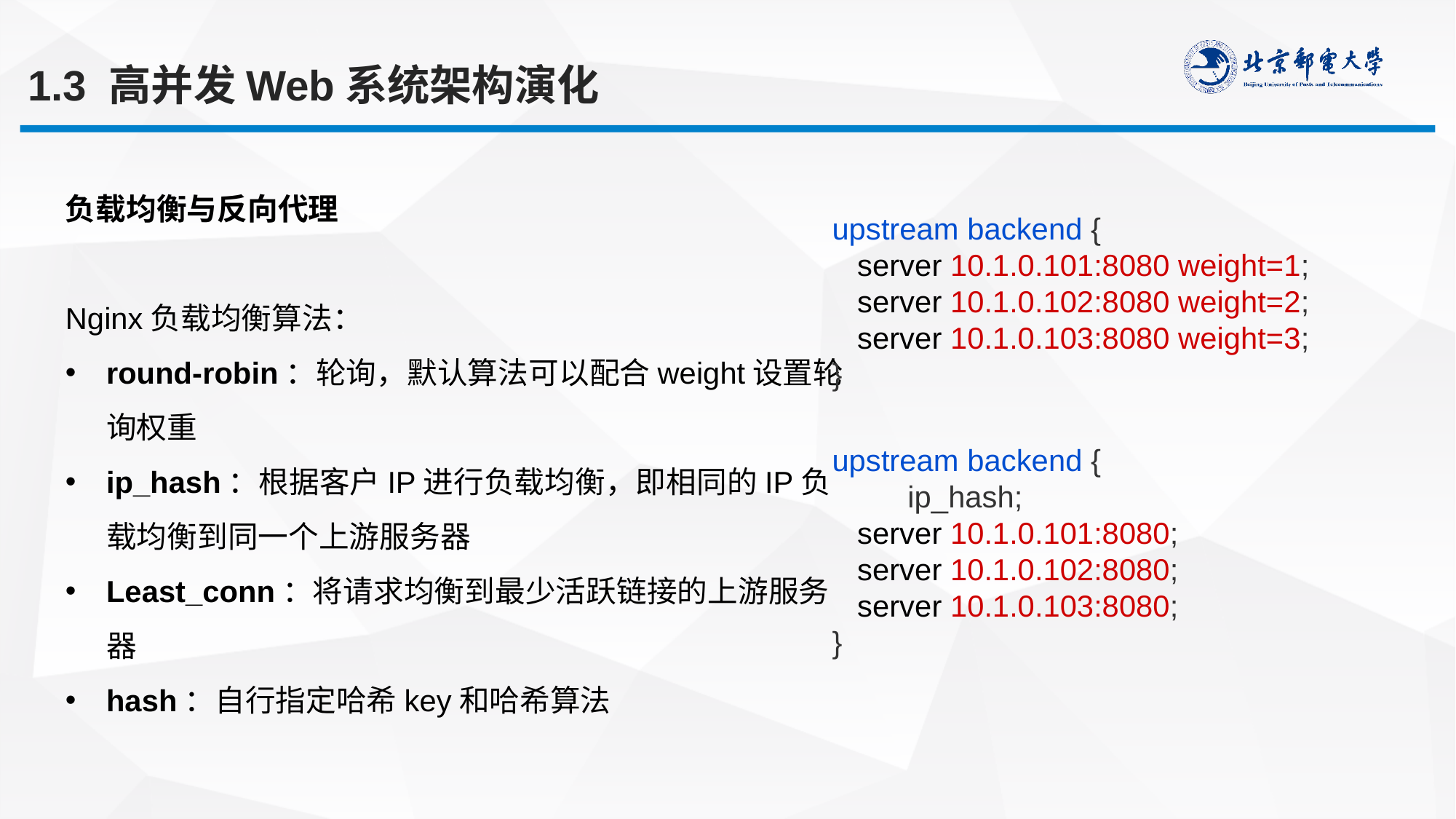

1.3 高并发Web系统架构演化

负载均衡与反向代理

Nginx负载均衡算法：
round-robin：轮询，默认算法可以配合weight设置轮询权重
ip_hash：根据客户IP进行负载均衡，即相同的IP负载均衡到同一个上游服务器
Least_conn：将请求均衡到最少活跃链接的上游服务器
hash：自行指定哈希key和哈希算法

    upstream backend {
       server 10.1.0.101:8080 weight=1;
       server 10.1.0.102:8080 weight=2;
       server 10.1.0.103:8080 weight=3;
    }
    upstream backend {
	ip_hash;
       server 10.1.0.101:8080;
       server 10.1.0.102:8080;
       server 10.1.0.103:8080;
    }